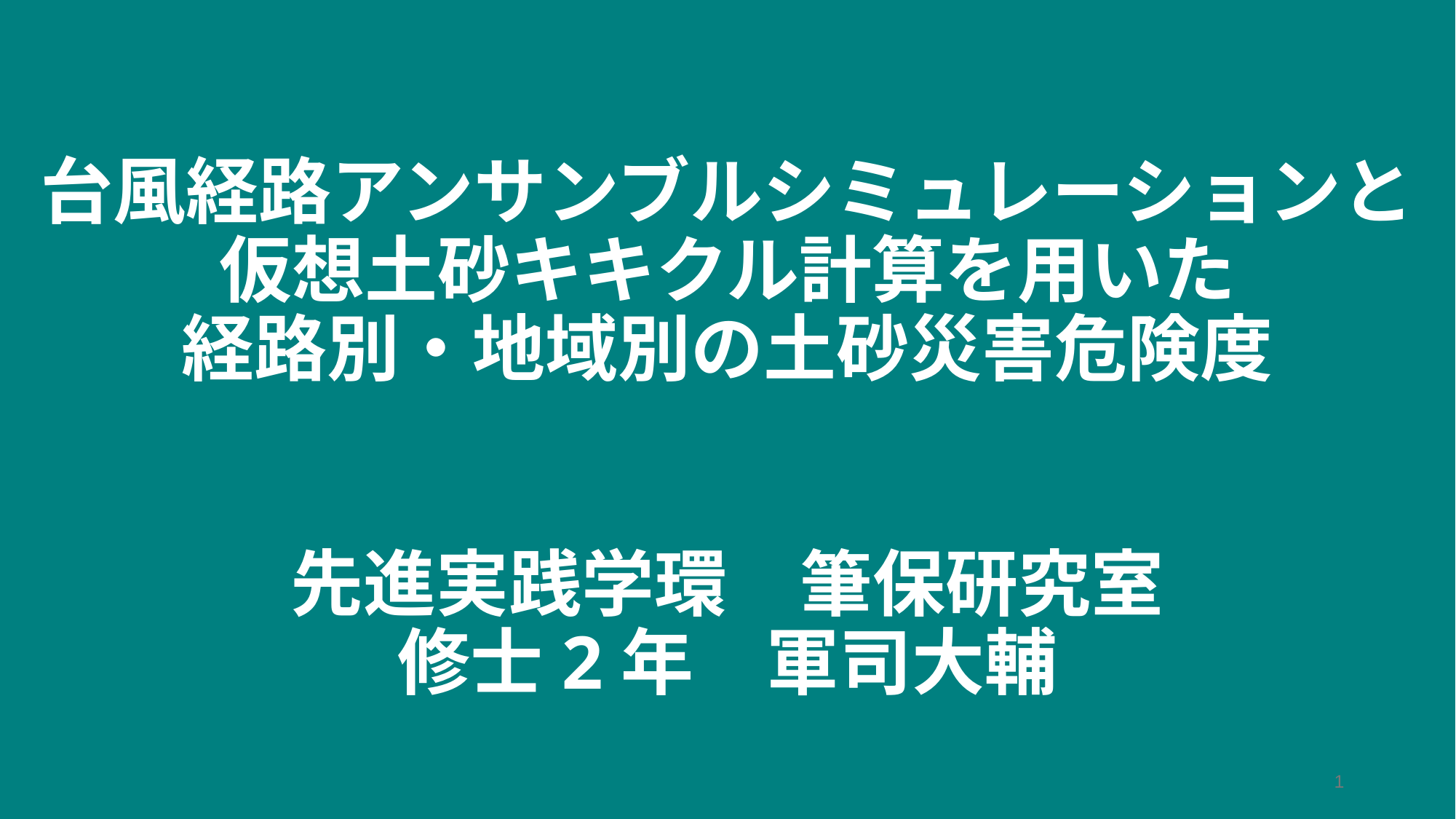

# 台風経路アンサンブルシミュレーションと 仮想土砂キキクル計算を用いた 経路別・地域別の土砂災害危険度 先進実践学環　筆保研究室 修士2年　軍司大輔
1